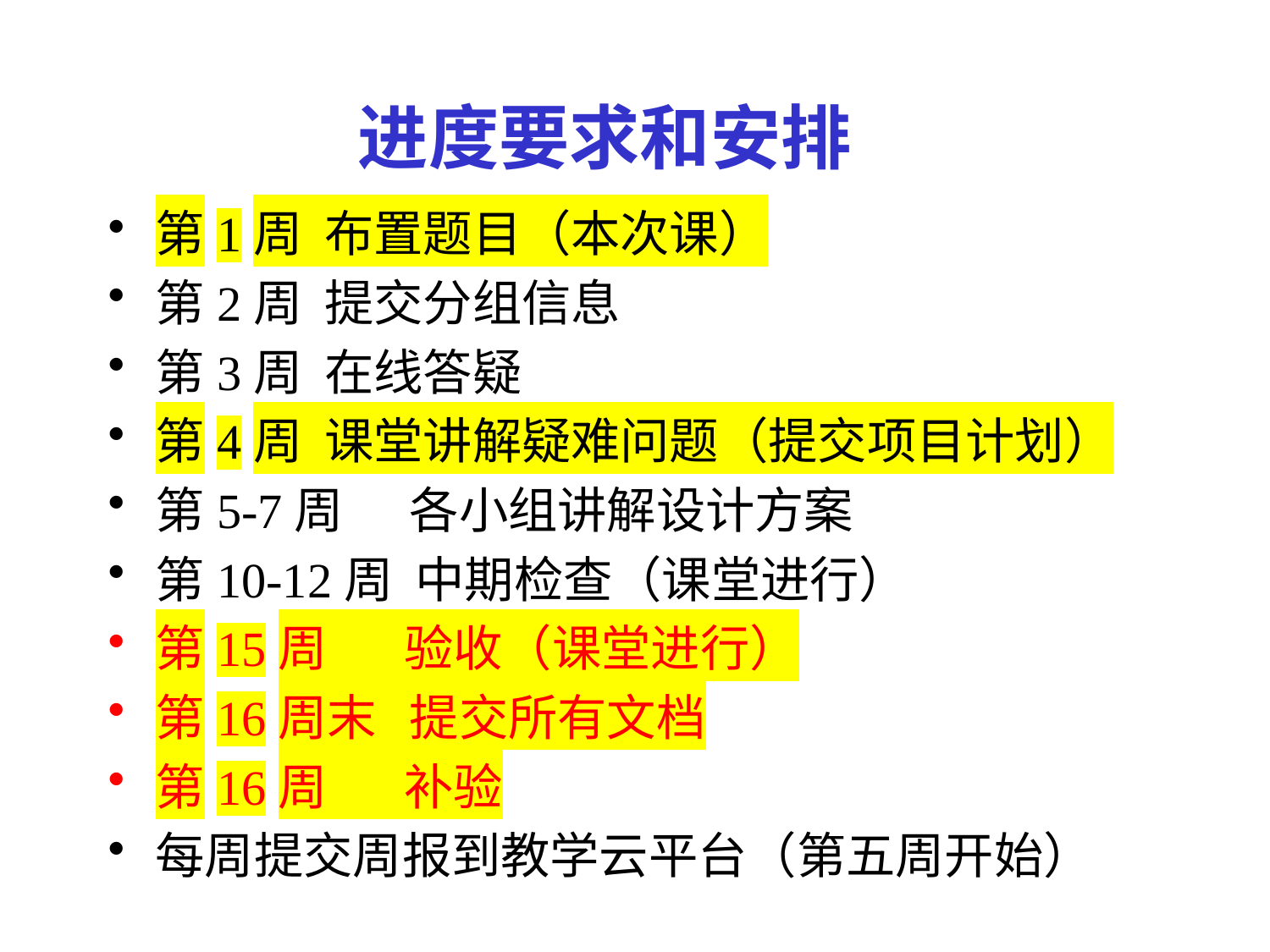

# 进度要求和安排
第1周  布置题目（本次课）
第2周  提交分组信息
第3周  在线答疑
第4周  课堂讲解疑难问题（提交项目计划）
第5-7周      各小组讲解设计方案
第10-12周  中期检查（课堂进行）
第15周       验收（课堂进行）
第16周末   提交所有文档
第16周       补验
每周提交周报到教学云平台（第五周开始）